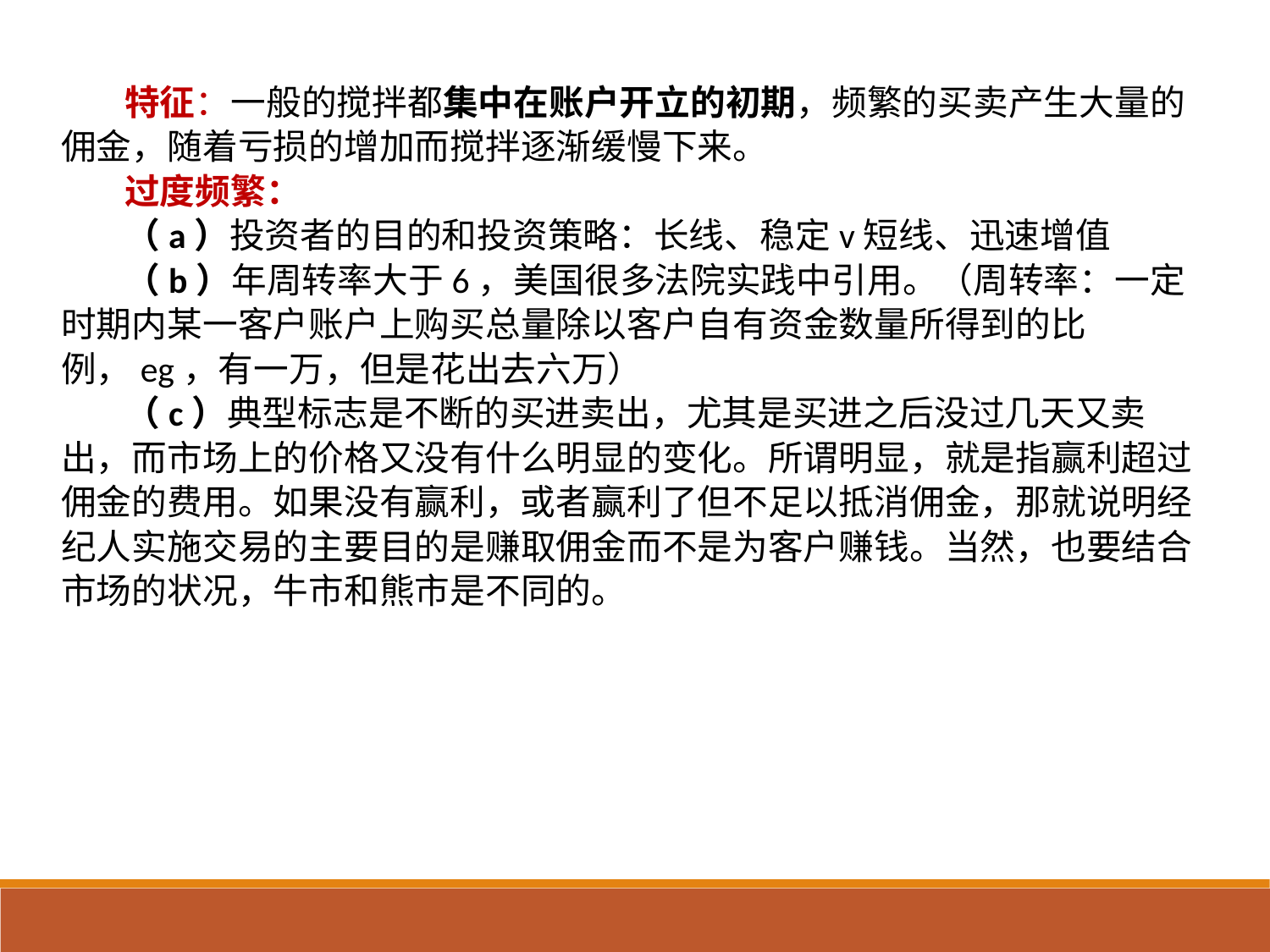

特征：一般的搅拌都集中在账户开立的初期，频繁的买卖产生大量的佣金，随着亏损的增加而搅拌逐渐缓慢下来。
过度频繁：
（a）投资者的目的和投资策略：长线、稳定v短线、迅速增值
（b）年周转率大于6，美国很多法院实践中引用。（周转率：一定时期内某一客户账户上购买总量除以客户自有资金数量所得到的比例，eg，有一万，但是花出去六万）
（c）典型标志是不断的买进卖出，尤其是买进之后没过几天又卖出，而市场上的价格又没有什么明显的变化。所谓明显，就是指赢利超过佣金的费用。如果没有赢利，或者赢利了但不足以抵消佣金，那就说明经纪人实施交易的主要目的是赚取佣金而不是为客户赚钱。当然，也要结合市场的状况，牛市和熊市是不同的。